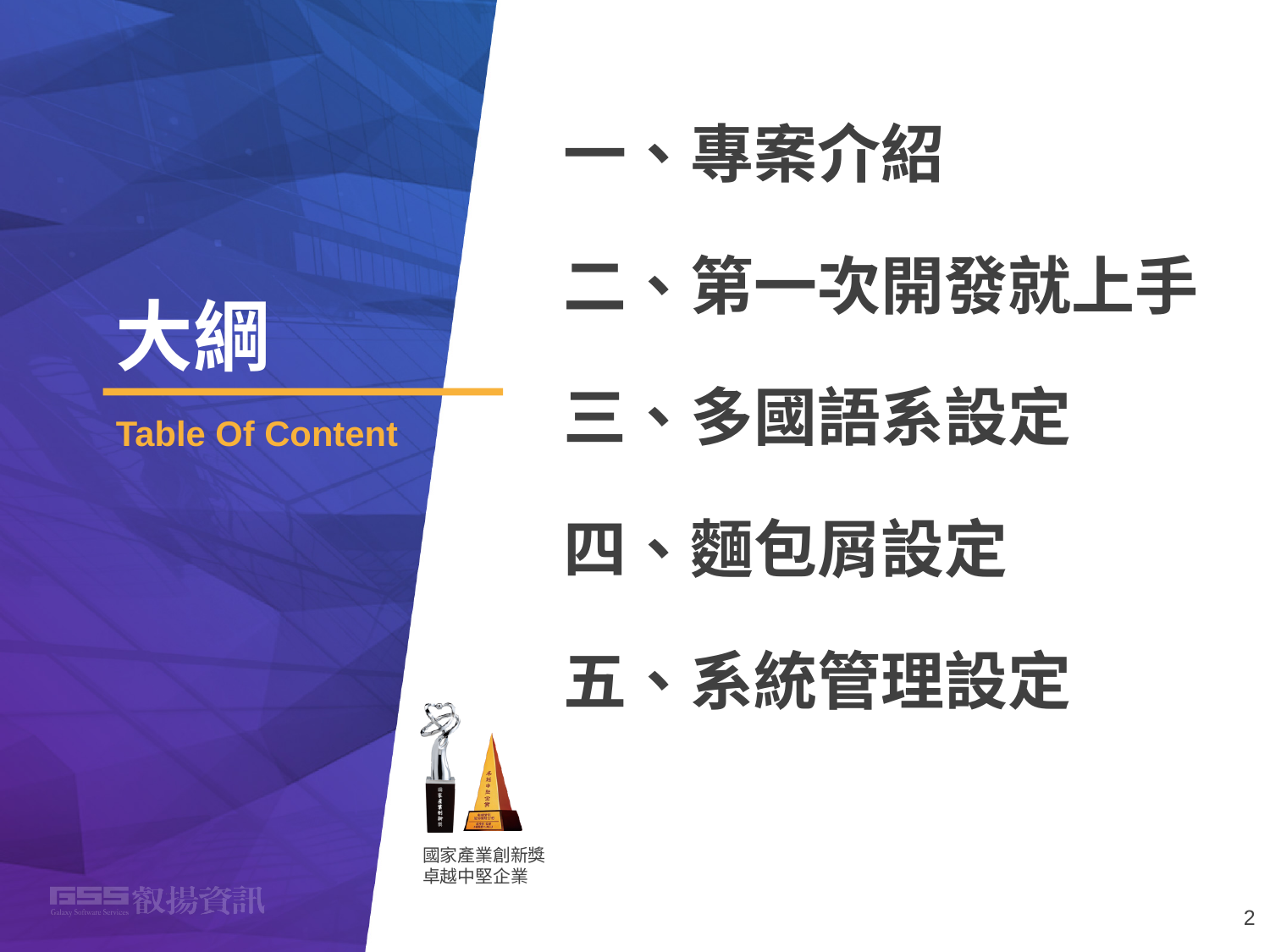

一、專案介紹
二、第一次開發就上手
三、多國語系設定
四、麵包屑設定
五、系統管理設定

# 大綱
Table Of Content
2